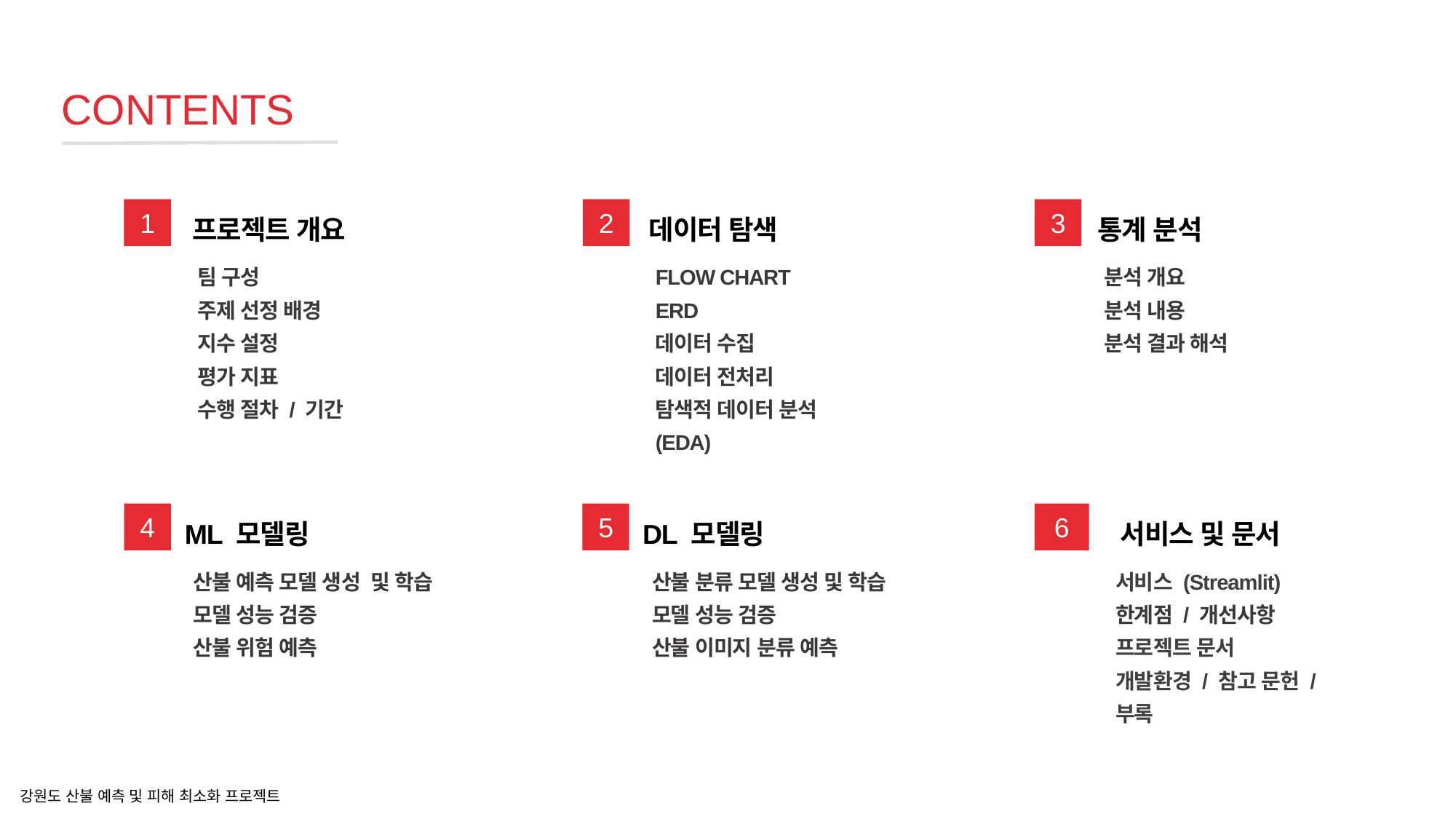

CONTENTS
1
프로젝트 개요
팀 구성
주제 선정 배경
지수 설정
평가 지표
수행 절차 / 기간
2
데이터 탐색
FLOW CHART
ERD
데이터 수집
데이터 전처리
탐색적 데이터 분석 (EDA)
3
통계 분석
분석 개요
분석 내용
분석 결과 해석
4
ML 모델링
산불 예측 모델 생성  및 학습
모델 성능 검증
산불 위험 예측
5
DL 모델링
산불 분류 모델 생성 및 학습
모델 성능 검증
산불 이미지 분류 예측
6
서비스 및 문서
서비스 (Streamlit)
한계점 / 개선사항
프로젝트 문서
개발환경 / 참고 문헌 / 부록
강원도 산불 예측 및 피해 최소화 프로젝트